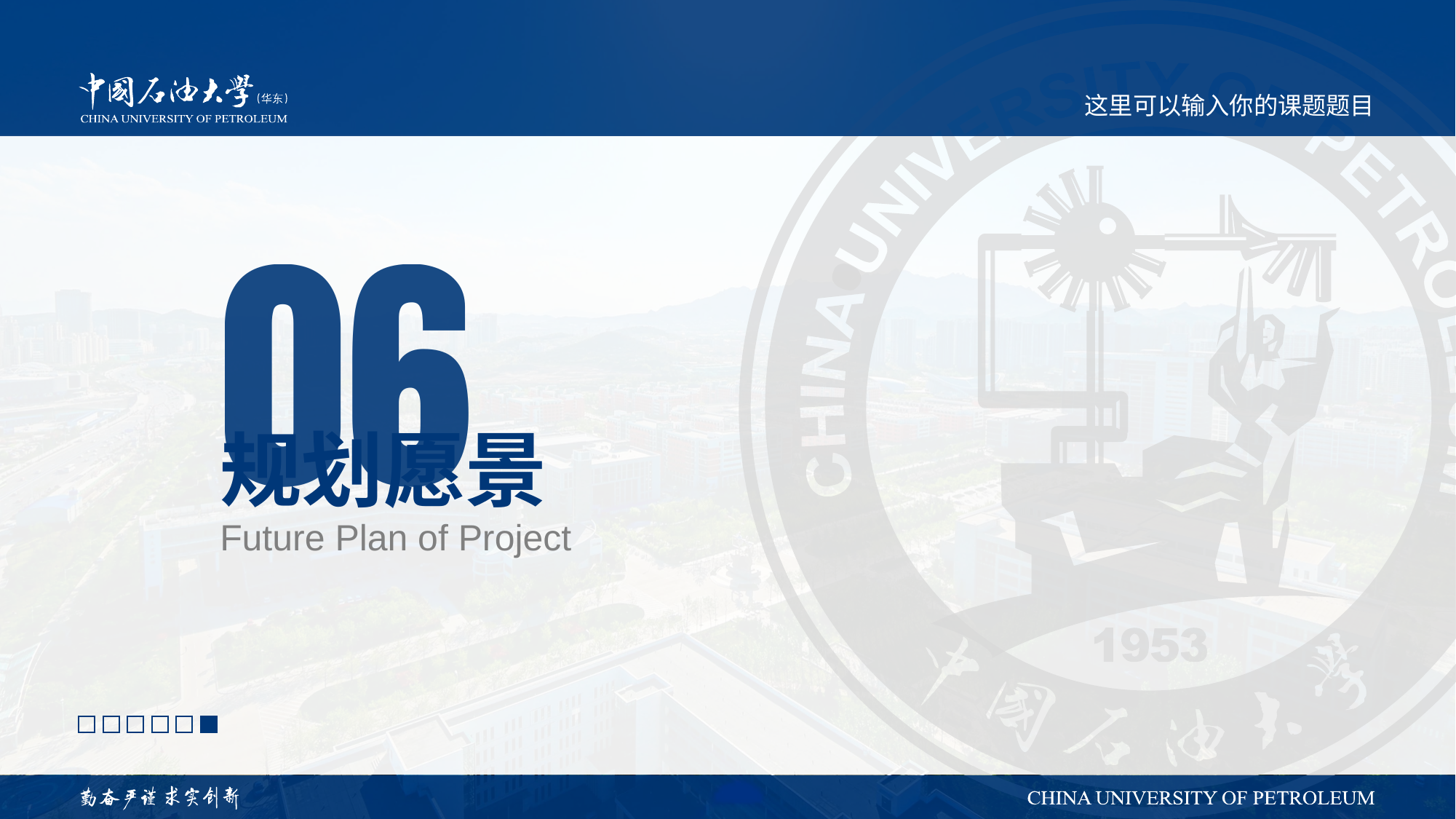

这里可以输入你的课题题目
06
# 规划愿景
Future Plan of Project